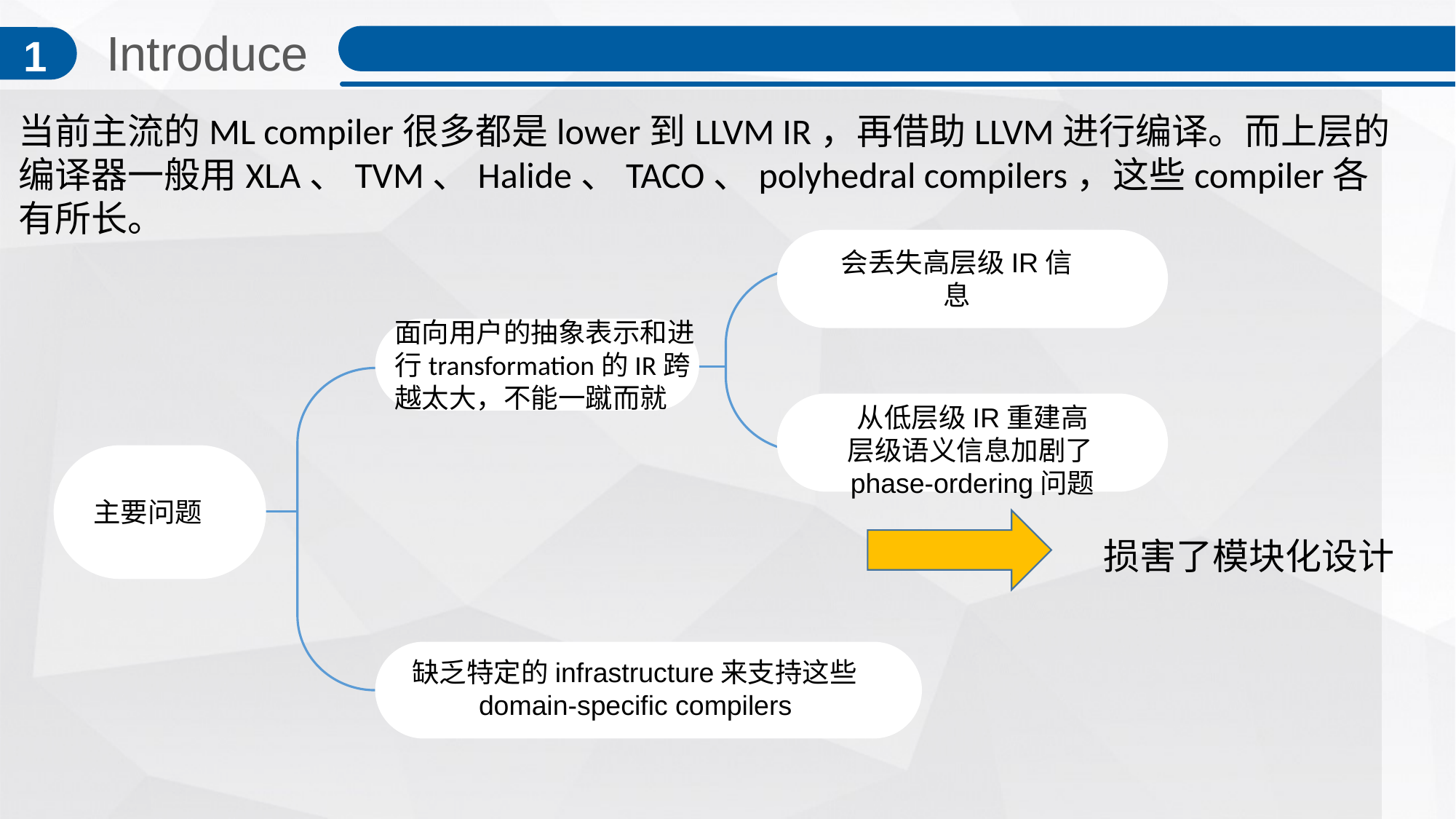

Introduce
1

缺乏特定的infrastructure来支持这些domain-specific compilers
当前主流的ML compiler很多都是lower到LLVM IR，再借助LLVM进行编译。而上层的编译器一般用XLA、TVM、Halide、TACO、polyhedral compilers，这些compiler各有所长。
会丢失高层级IR信息
面向用户的抽象表示和进行transformation的IR跨越太大，不能一蹴而就
从低层级IR重建高层级语义信息加剧了phase-ordering问题
Supporting
text here.

主要问题

损害了模块化设计